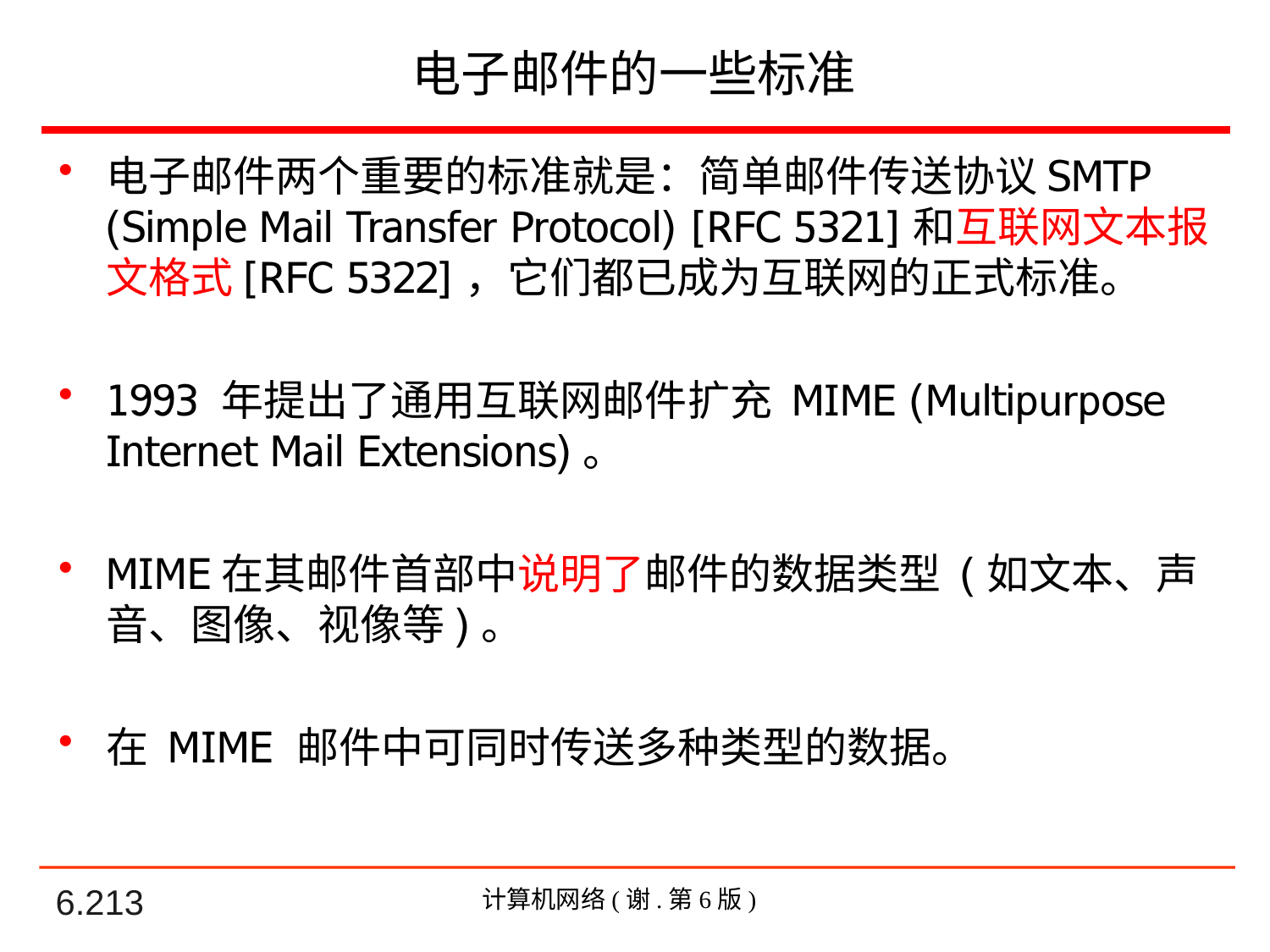

# 电子邮件的一些标准
电子邮件两个重要的标准就是：简单邮件传送协议SMTP (Simple Mail Transfer Protocol) [RFC 5321]和互联网文本报文格式[RFC 5322]，它们都已成为互联网的正式标准。

1993 年提出了通用互联网邮件扩充 MIME (Multipurpose Internet Mail Extensions)。

MIME在其邮件首部中说明了邮件的数据类型 (如文本、声音、图像、视像等)。

在 MIME 邮件中可同时传送多种类型的数据。